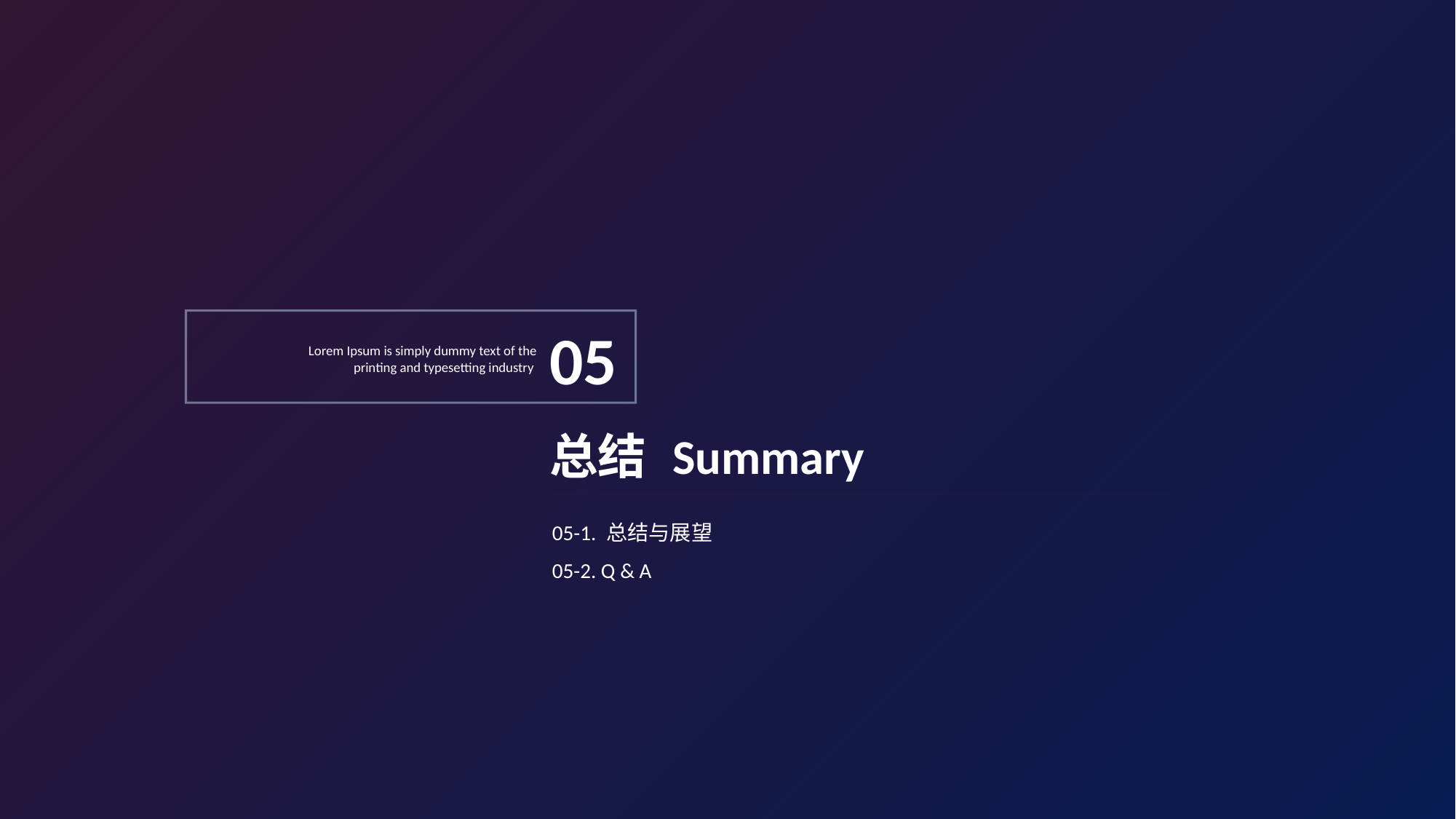

05
Lorem Ipsum is simply dummy text of the printing and typesetting industry
总结 Summary
05-1. 总结与展望
05-2. Q & A